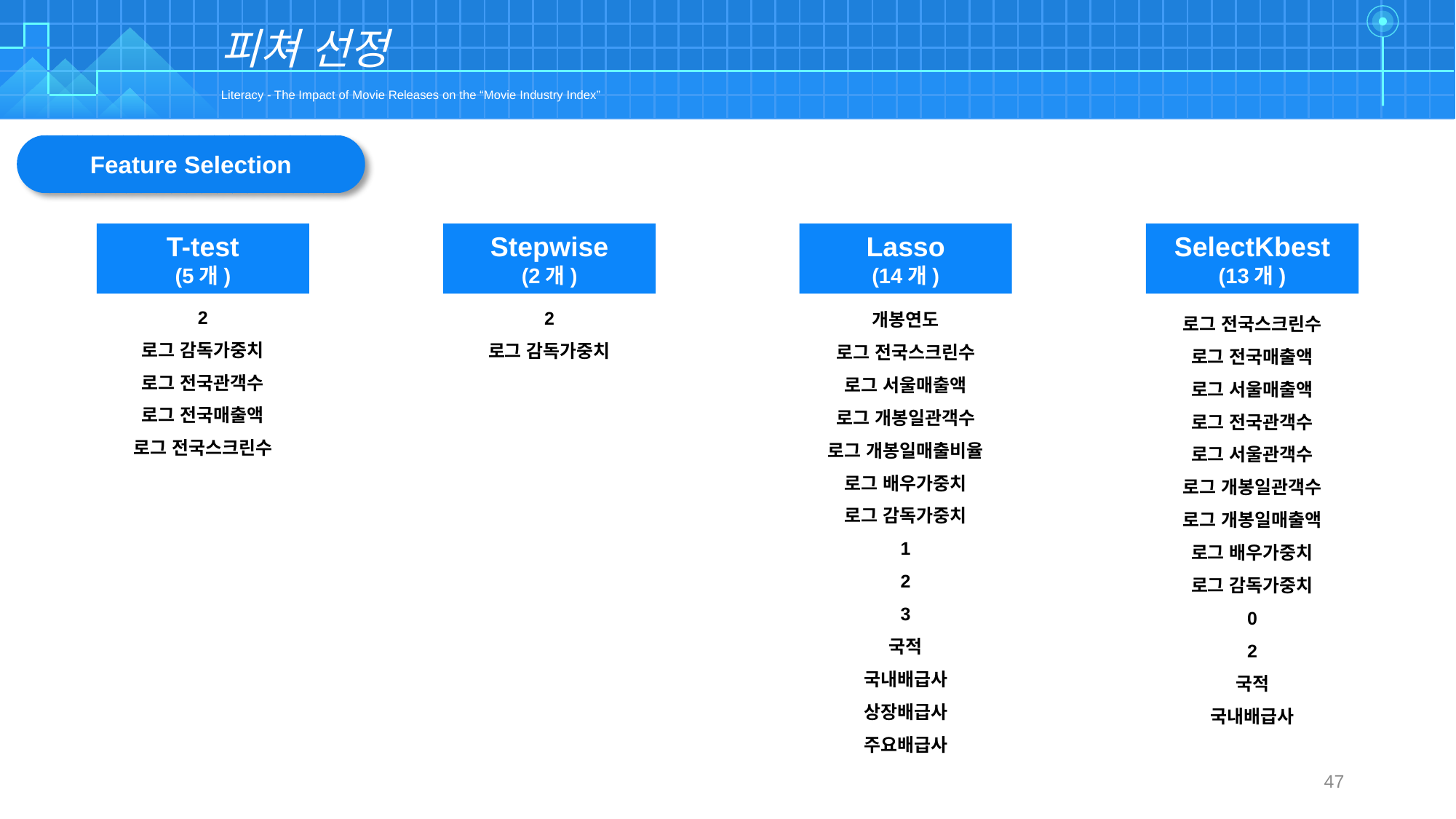

|  |  |  |  |  |  |  |  |  |  |  |  |  |  |  |  |  |  |  |  |  |  |  |  |  |  |  |  |  |  |  |  |  |  |  |  |  |  |  |  |  |  |  |  |  |  |  |  |  |  |  |  |  |  |  |  |  |  |  |  |
| --- | --- | --- | --- | --- | --- | --- | --- | --- | --- | --- | --- | --- | --- | --- | --- | --- | --- | --- | --- | --- | --- | --- | --- | --- | --- | --- | --- | --- | --- | --- | --- | --- | --- | --- | --- | --- | --- | --- | --- | --- | --- | --- | --- | --- | --- | --- | --- | --- | --- | --- | --- | --- | --- | --- | --- | --- | --- | --- | --- |
|  |  |  |  |  |  |  |  |  |  |  |  |  |  |  |  |  |  |  |  |  |  |  |  |  |  |  |  |  |  |  |  |  |  |  |  |  |  |  |  |  |  |  |  |  |  |  |  |  |  |  |  |  |  |  |  |  |  |  |  |
|  |  |  |  |  |  |  |  |  |  |  |  |  |  |  |  |  |  |  |  |  |  |  |  |  |  |  |  |  |  |  |  |  |  |  |  |  |  |  |  |  |  |  |  |  |  |  |  |  |  |  |  |  |  |  |  |  |  |  |  |
|  |  |  |  |  |  |  |  |  |  |  |  |  |  |  |  |  |  |  |  |  |  |  |  |  |  |  |  |  |  |  |  |  |  |  |  |  |  |  |  |  |  |  |  |  |  |  |  |  |  |  |  |  |  |  |  |  |  |  |  |
|  |  |  |  |  |  |  |  |  |  |  |  |  |  |  |  |  |  |  |  |  |  |  |  |  |  |  |  |  |  |  |  |  |  |  |  |  |  |  |  |  |  |  |  |  |  |  |  |  |  |  |  |  |  |  |  |  |  |  |  |

피쳐 선정
Literacy - The Impact of Movie Releases on the “Movie Industry Index”

Feature Selection
Stepwise
(2개)
2
로그 감독가중치
Lasso
(14개)
개봉연도
로그 전국스크린수
로그 서울매출액
로그 개봉일관객수
로그 개봉일매출비율
로그 배우가중치
로그 감독가중치
1
2
3
국적
국내배급사
상장배급사
주요배급사
SelectKbest (13개)
로그 전국스크린수
로그 전국매출액
로그 서울매출액
로그 전국관객수
로그 서울관객수
로그 개봉일관객수
로그 개봉일매출액
로그 배우가중치
로그 감독가중치
0
2
국적
국내배급사
T-test
(5개)
2
로그 감독가중치
로그 전국관객수
로그 전국매출액
로그 전국스크린수
47